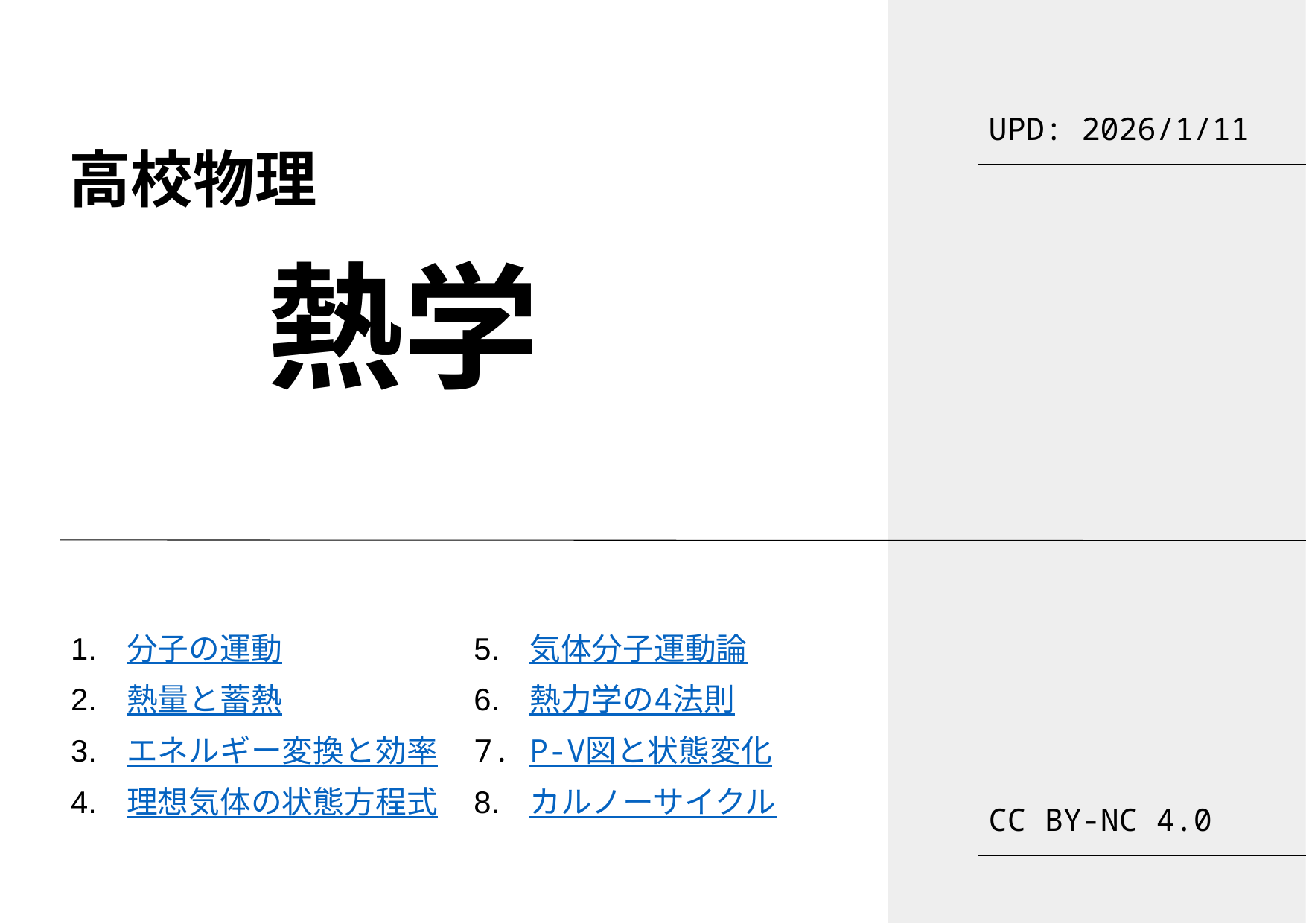

UPD: 2026/1/11
高校物理
熱学
分子の運動
熱量と蓄熱
エネルギー変換と効率
理想気体の状態方程式
気体分子運動論
熱力学の4法則
P-V図と状態変化
カルノーサイクル
CC BY-NC 4.0